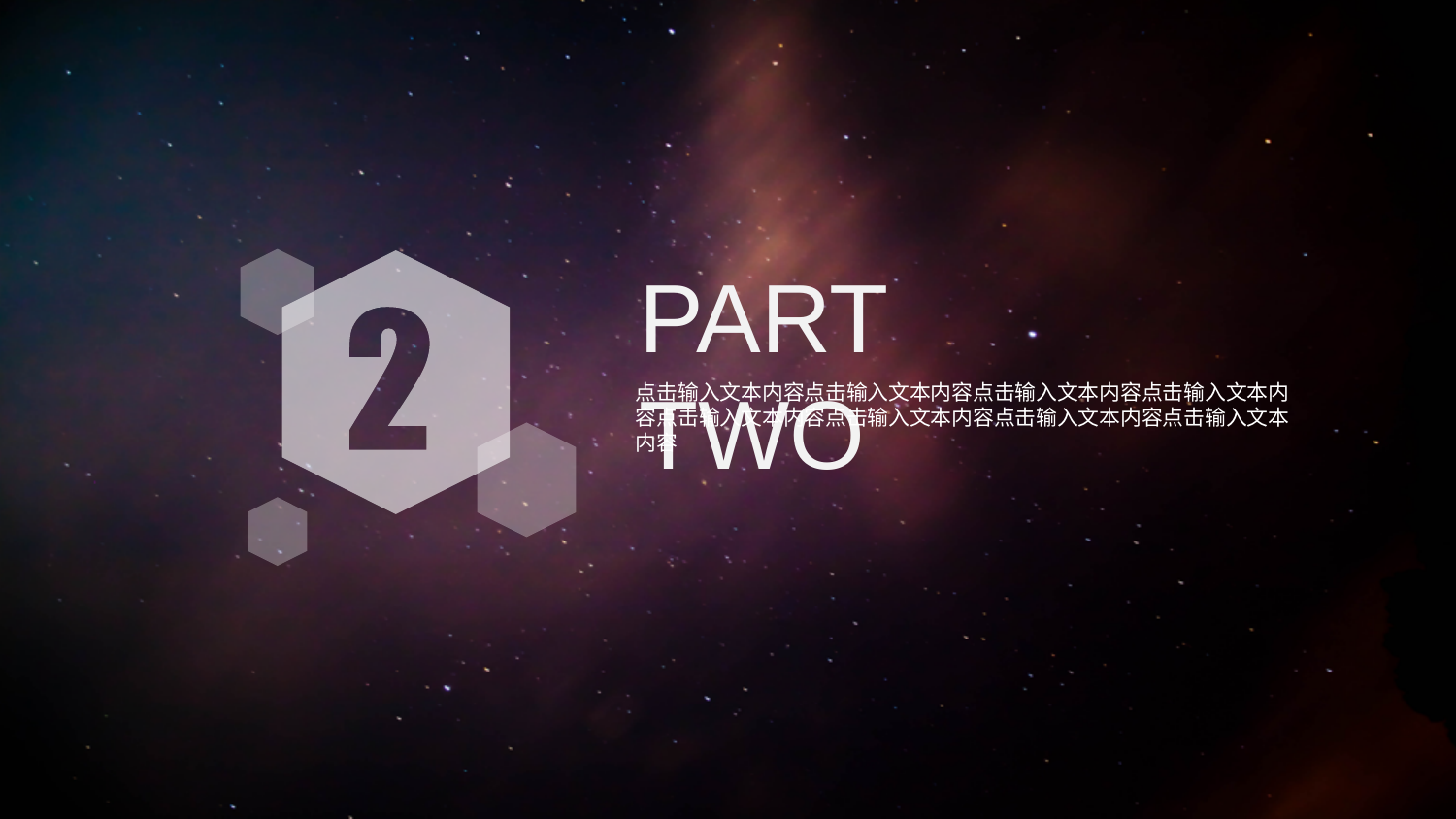

PART TWO

点击输入文本内容点击输入文本内容点击输入文本内容点击输入文本内容点击输入文本内容点击输入文本内容点击输入文本内容点击输入文本内容